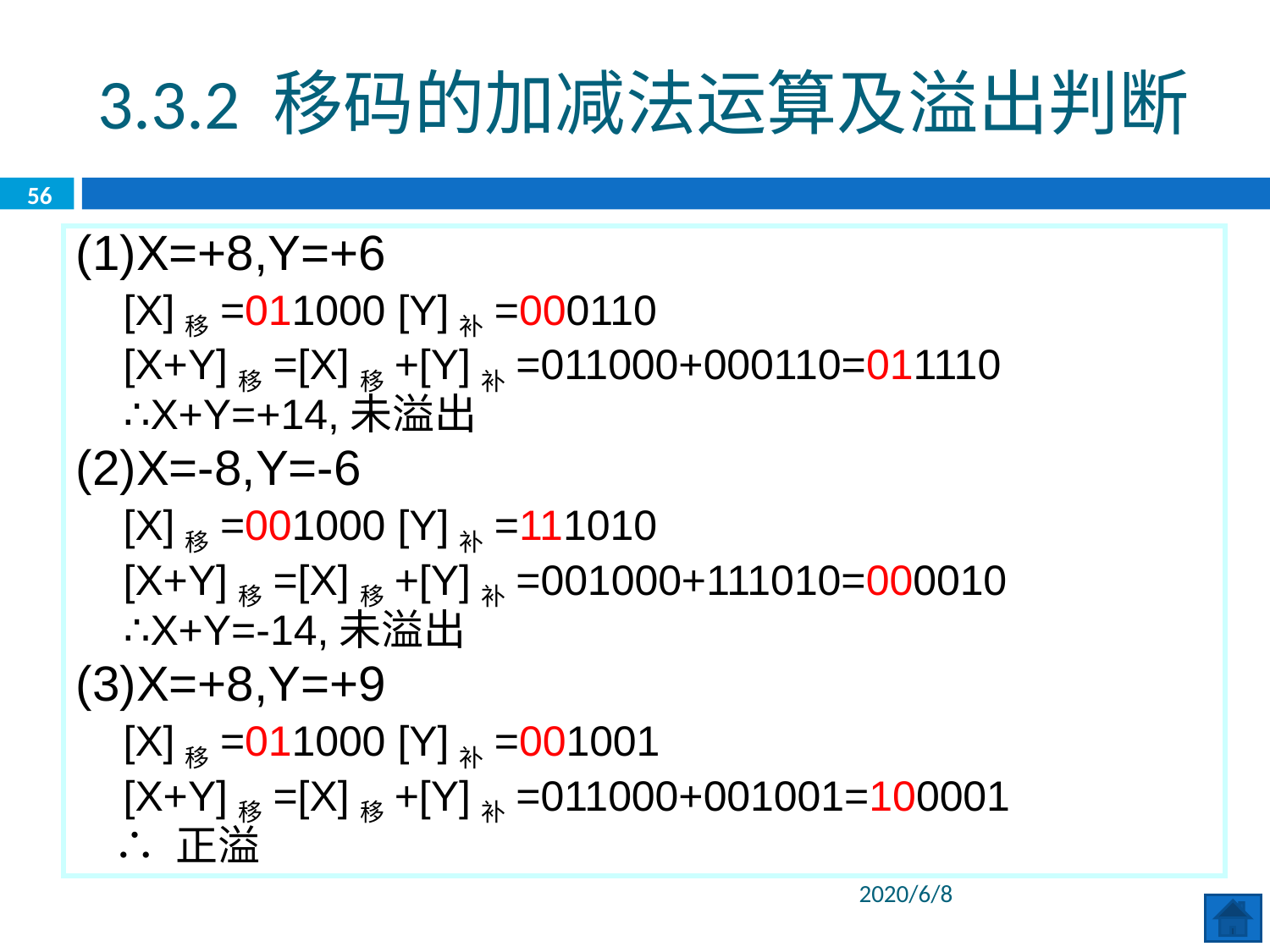

3.3.2 移码的加减法运算及溢出判断
56
(1)X=+8,Y=+6
    [X]移=011000 [Y]补=000110
    [X+Y]移=[X]移+[Y]补=011000+000110=011110
    ∴X+Y=+14,未溢出
(2)X=-8,Y=-6
    [X]移=001000 [Y]补=111010
    [X+Y]移=[X]移+[Y]补=001000+111010=000010
    ∴X+Y=-14,未溢出
(3)X=+8,Y=+9
    [X]移=011000 [Y]补=001001
    [X+Y]移=[X]移+[Y]补=011000+001001=100001
    ∴ 正溢
2020/6/8